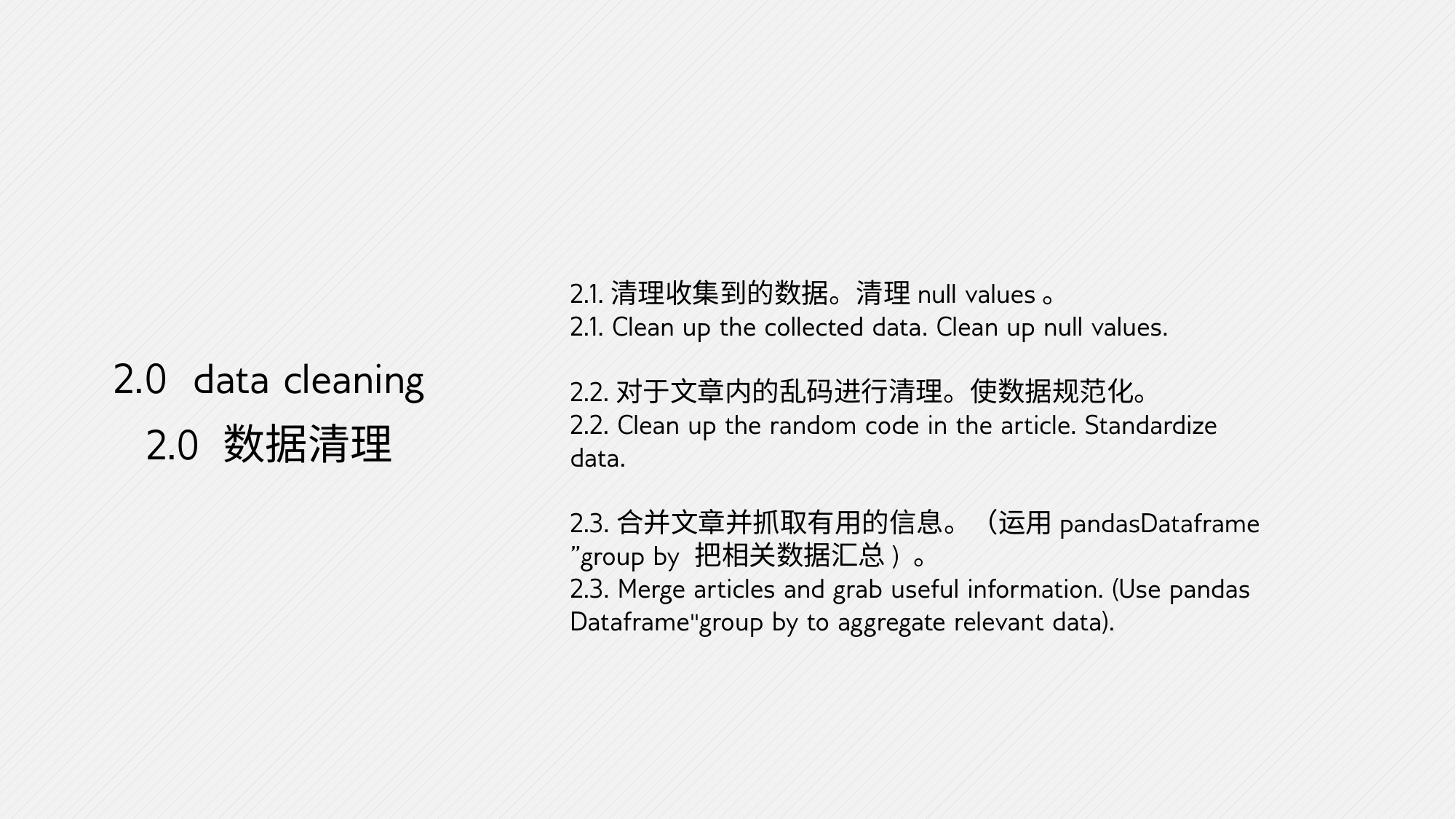

2.0  data cleaning
2.0 数据清理
2.1.清理收集到的数据。清理null values。
2.1. Clean up the collected data. Clean up null values.

2.2.对于文章内的乱码进行清理。使数据规范化。
2.2. Clean up the random code in the article. Standardize data.

2.3.合并文章并抓取有用的信息。（运用pandasDataframe ”group by 把相关数据汇总) 。
2.3. Merge articles and grab useful information. (Use pandas Dataframe"group by to aggregate relevant data).